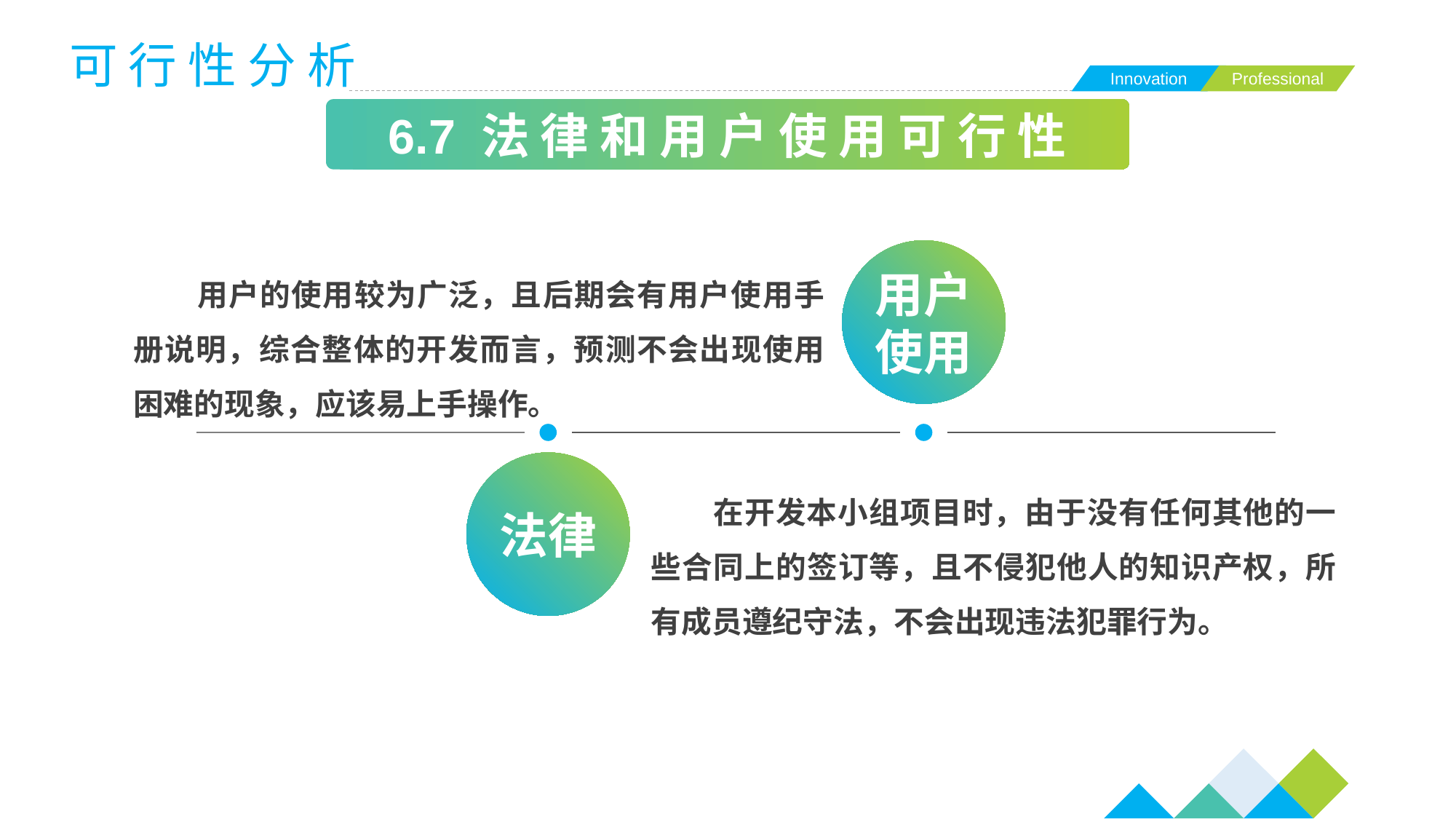

可 行 性 分 析
6.7 法 律 和 用 户 使 用 可 行 性
用户
使用
       用户的使用较为广泛，且后期会有用户使用手册说明，综合整体的开发而言，预测不会出现使用困难的现象，应该易上手操作。

法律
       在开发本小组项目时，由于没有任何其他的一些合同上的签订等，且不侵犯他人的知识产权，所有成员遵纪守法，不会出现违法犯罪行为。